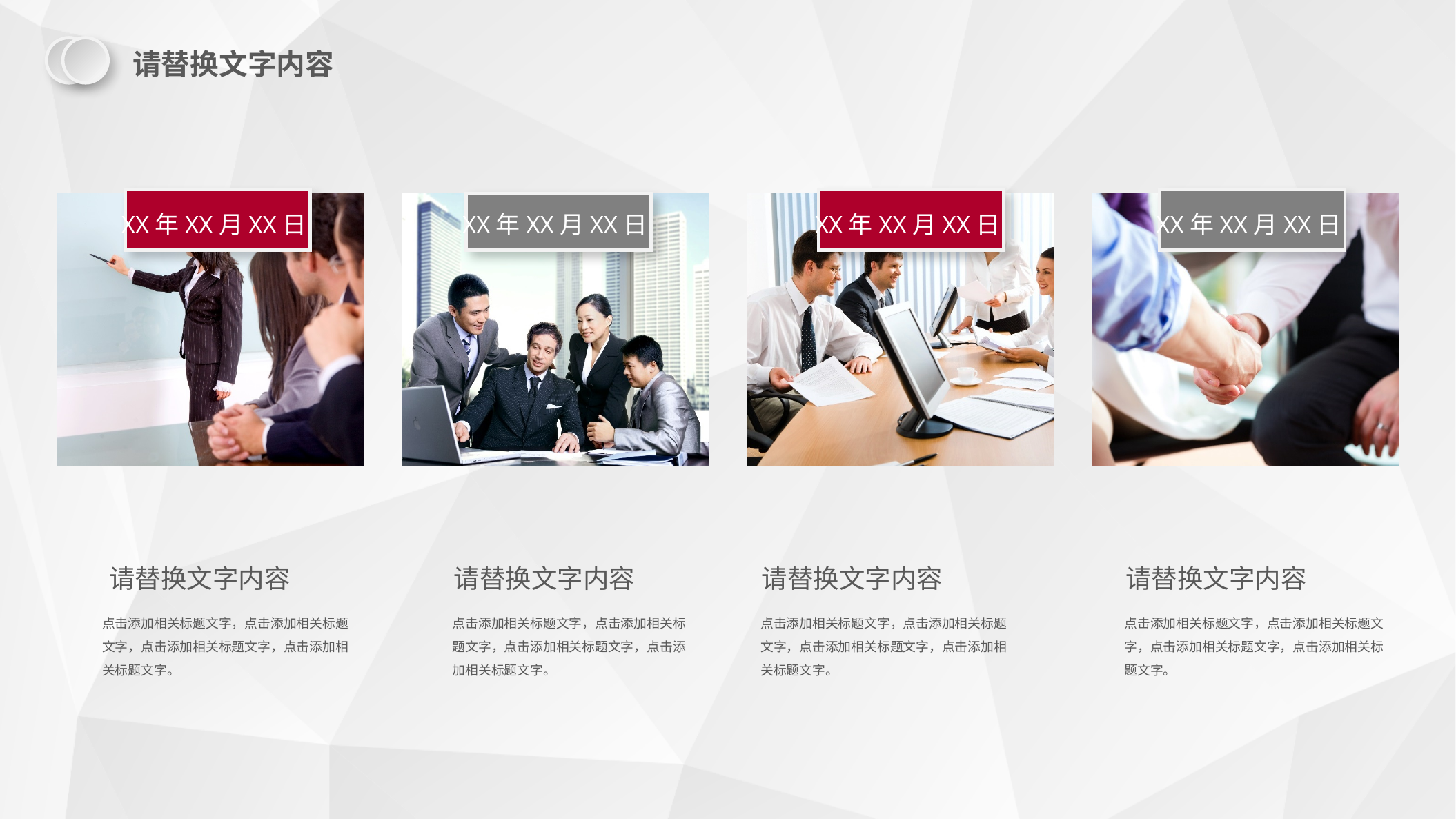

请替换文字内容

XX年XX月XX日

请替换文字内容
点击添加相关标题文字，点击添加相关标题文字，点击添加相关标题文字，点击添加相关标题文字。

XX年XX月XX日

请替换文字内容
点击添加相关标题文字，点击添加相关标题文字，点击添加相关标题文字，点击添加相关标题文字。

XX年XX月XX日

请替换文字内容
点击添加相关标题文字，点击添加相关标题文字，点击添加相关标题文字，点击添加相关标题文字。

XX年XX月XX日
请替换文字内容
点击添加相关标题文字，点击添加相关标题文字，点击添加相关标题文字，点击添加相关标题文字。